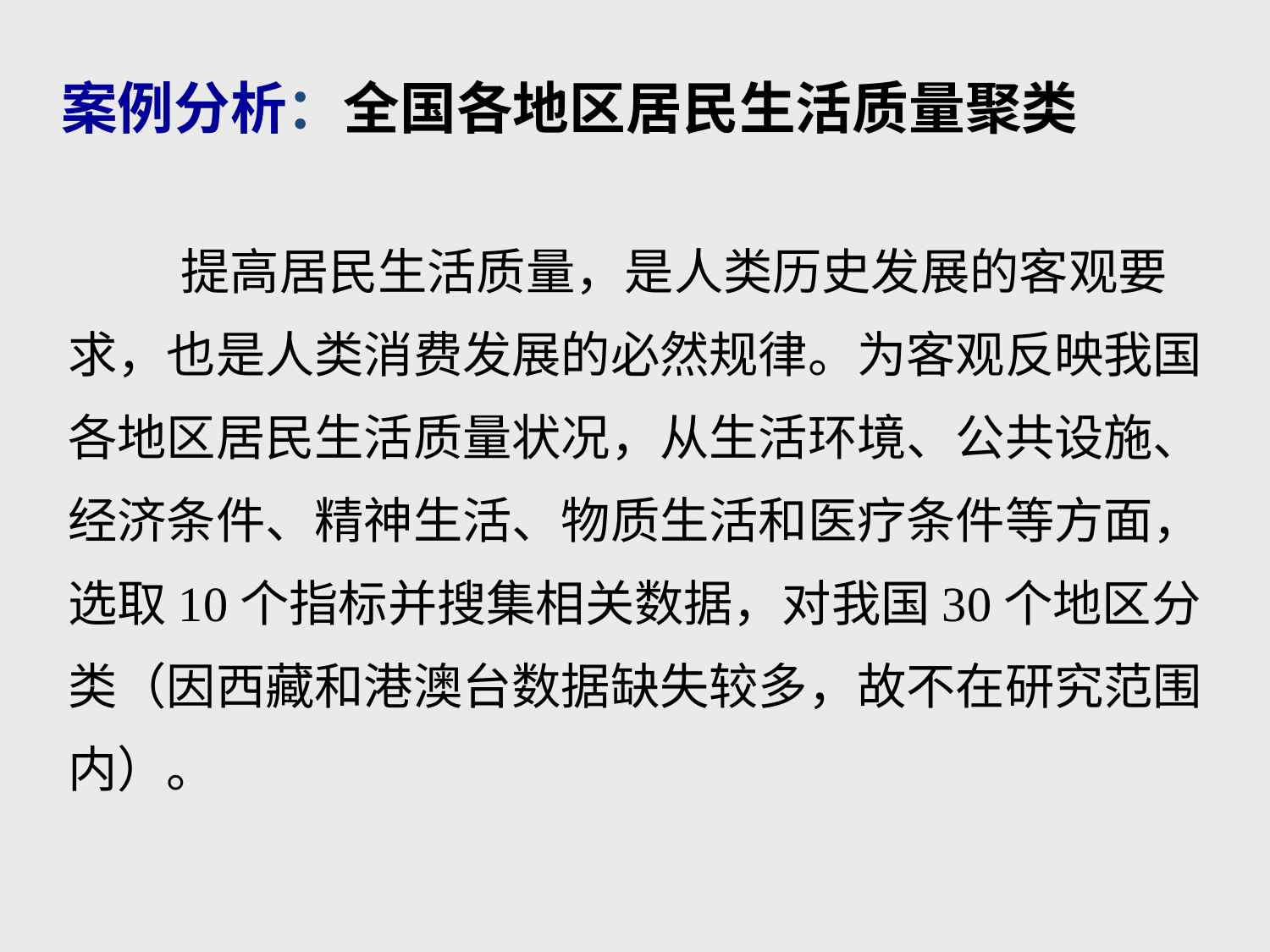

案例分析：全国各地区居民生活质量聚类
         提高居民生活质量，是人类历史发展的客观要求，也是人类消费发展的必然规律。为客观反映我国各地区居民生活质量状况，从生活环境、公共设施、经济条件、精神生活、物质生活和医疗条件等方面，选取10个指标并搜集相关数据，对我国30个地区分类（因西藏和港澳台数据缺失较多，故不在研究范围内）。